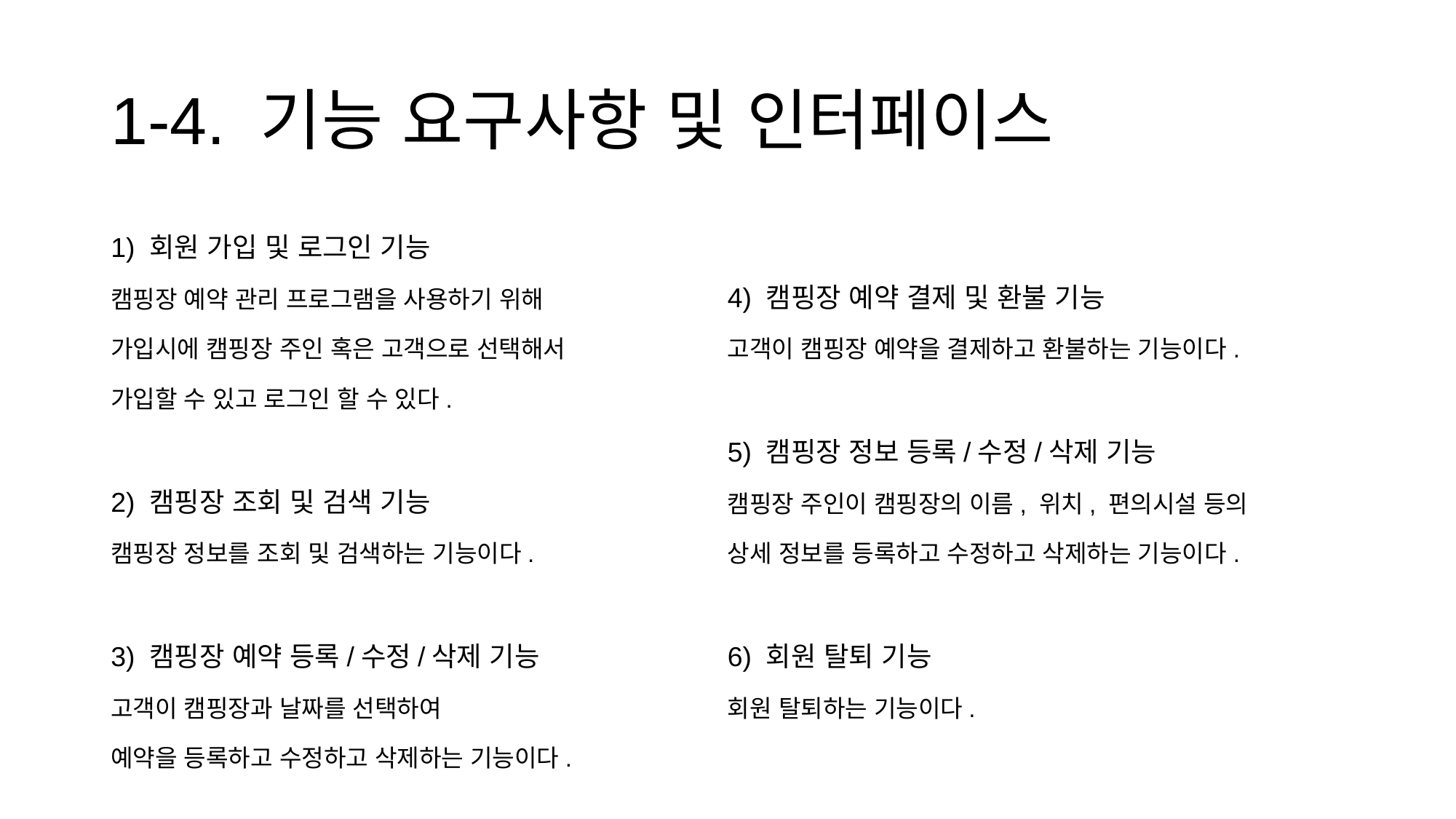

# 1-4. 기능 요구사항 및 인터페이스
1) 회원 가입 및 로그인 기능
캠핑장 예약 관리 프로그램을 사용하기 위해
가입시에 캠핑장 주인 혹은 고객으로 선택해서
가입할 수 있고 로그인 할 수 있다.

2) 캠핑장 조회 및 검색 기능
캠핑장 정보를 조회 및 검색하는 기능이다.

3) 캠핑장 예약 등록/수정/삭제 기능
고객이 캠핑장과 날짜를 선택하여
예약을 등록하고 수정하고 삭제하는 기능이다.

4) 캠핑장 예약 결제 및 환불 기능
고객이 캠핑장 예약을 결제하고 환불하는 기능이다.

5) 캠핑장 정보 등록/수정/삭제 기능
캠핑장 주인이 캠핑장의 이름, 위치, 편의시설 등의
상세 정보를 등록하고 수정하고 삭제하는 기능이다.

6) 회원 탈퇴 기능
회원 탈퇴하는 기능이다.